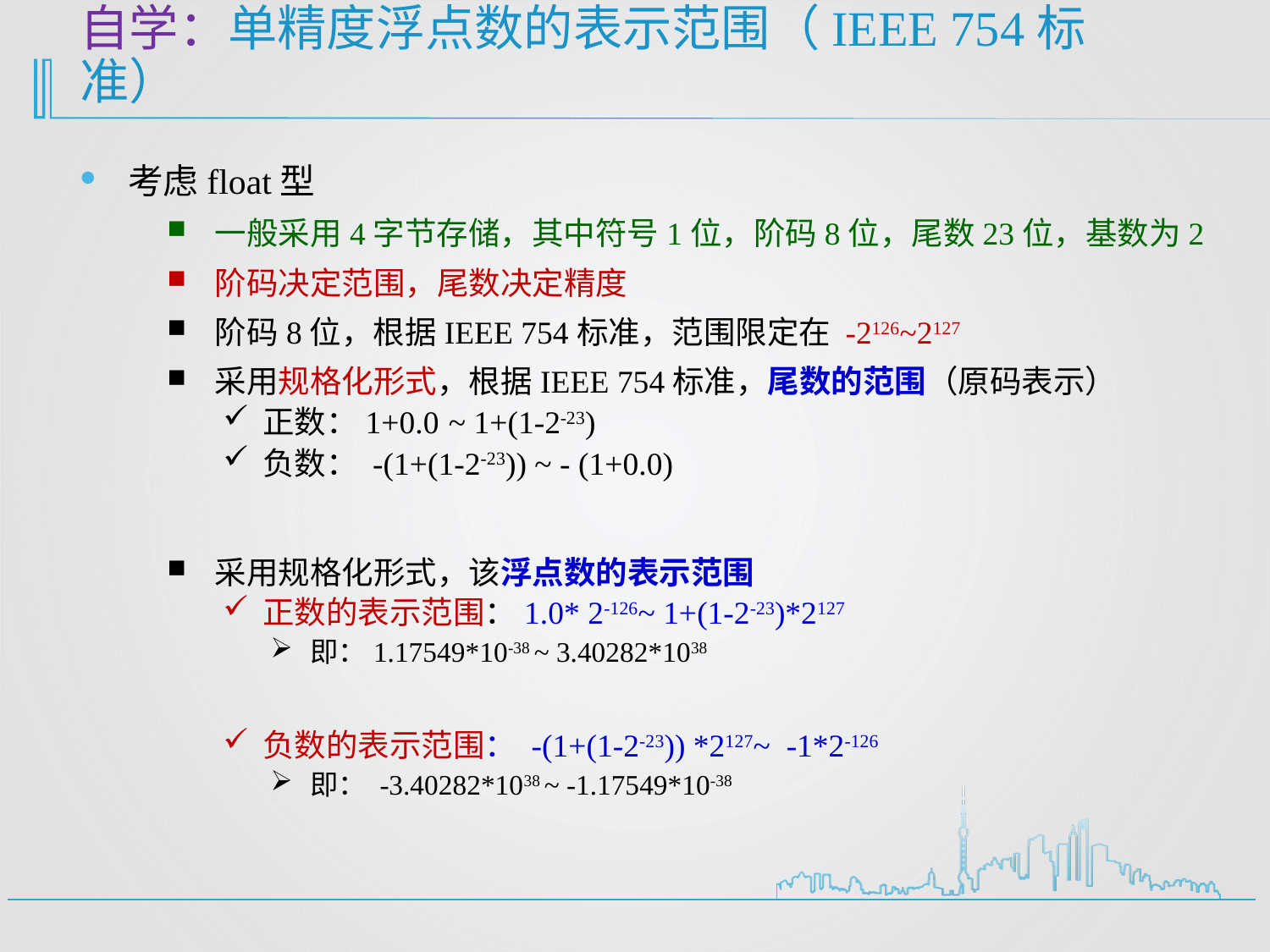

# 自学：单精度浮点数的表示范围（IEEE 754标准）
考虑float型
一般采用4字节存储，其中符号1位，阶码8位，尾数23位，基数为2
阶码决定范围，尾数决定精度
阶码8位，根据IEEE 754标准，范围限定在 -2126~2127
采用规格化形式，根据IEEE 754标准，尾数的范围（原码表示）
正数：1+0.0  ~ 1+(1-2-23)
负数： -(1+(1-2-23)) ~ - (1+0.0)

采用规格化形式，该浮点数的表示范围
正数的表示范围：1.0* 2-126~ 1+(1-2-23)*2127
即：1.17549*10-38 ~ 3.40282*1038

负数的表示范围： -(1+(1-2-23)) *2127~  -1*2-126
即： -3.40282*1038 ~ -1.17549*10-38